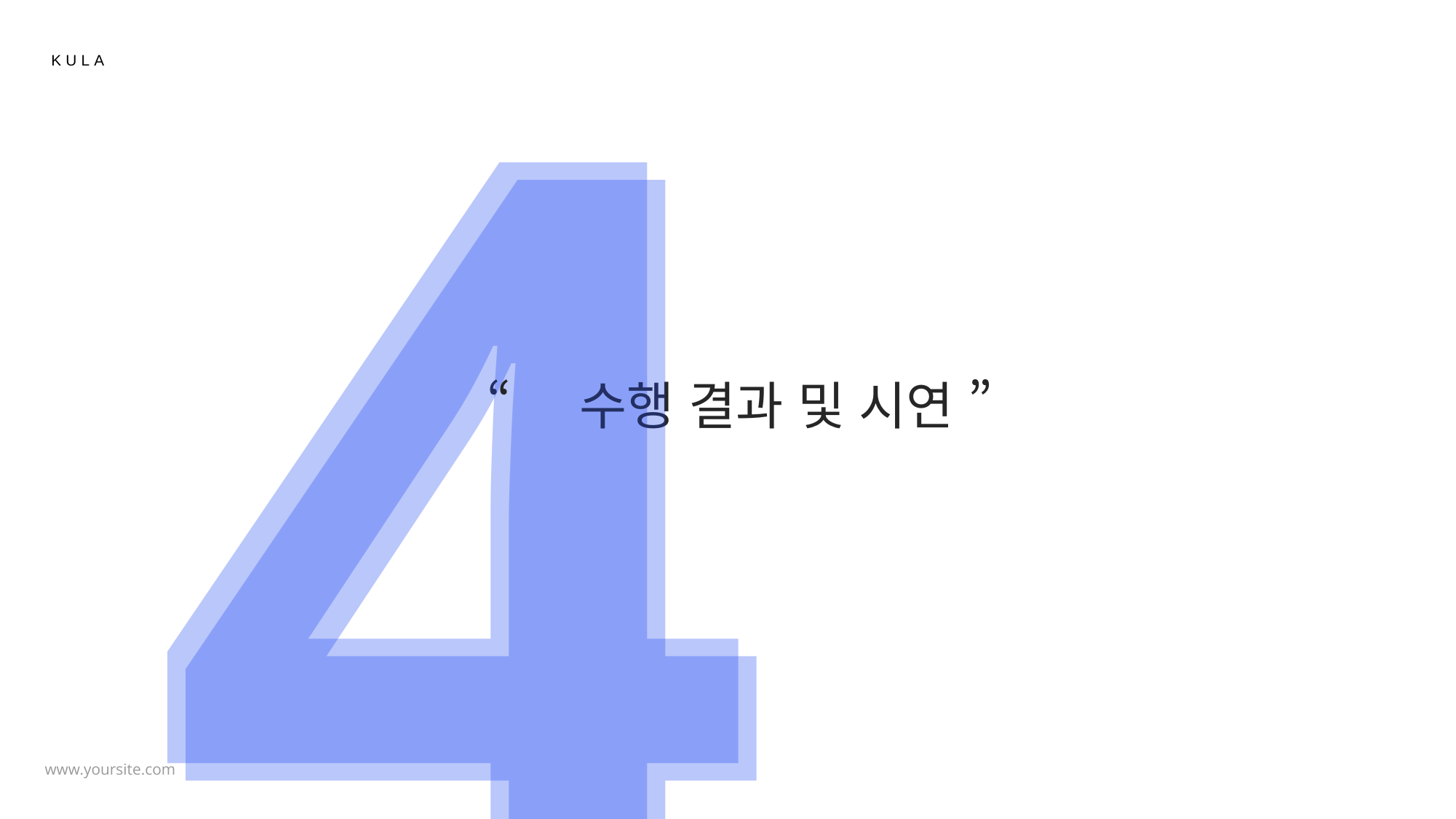

4
4
“  수행 결과 및 시연 ”